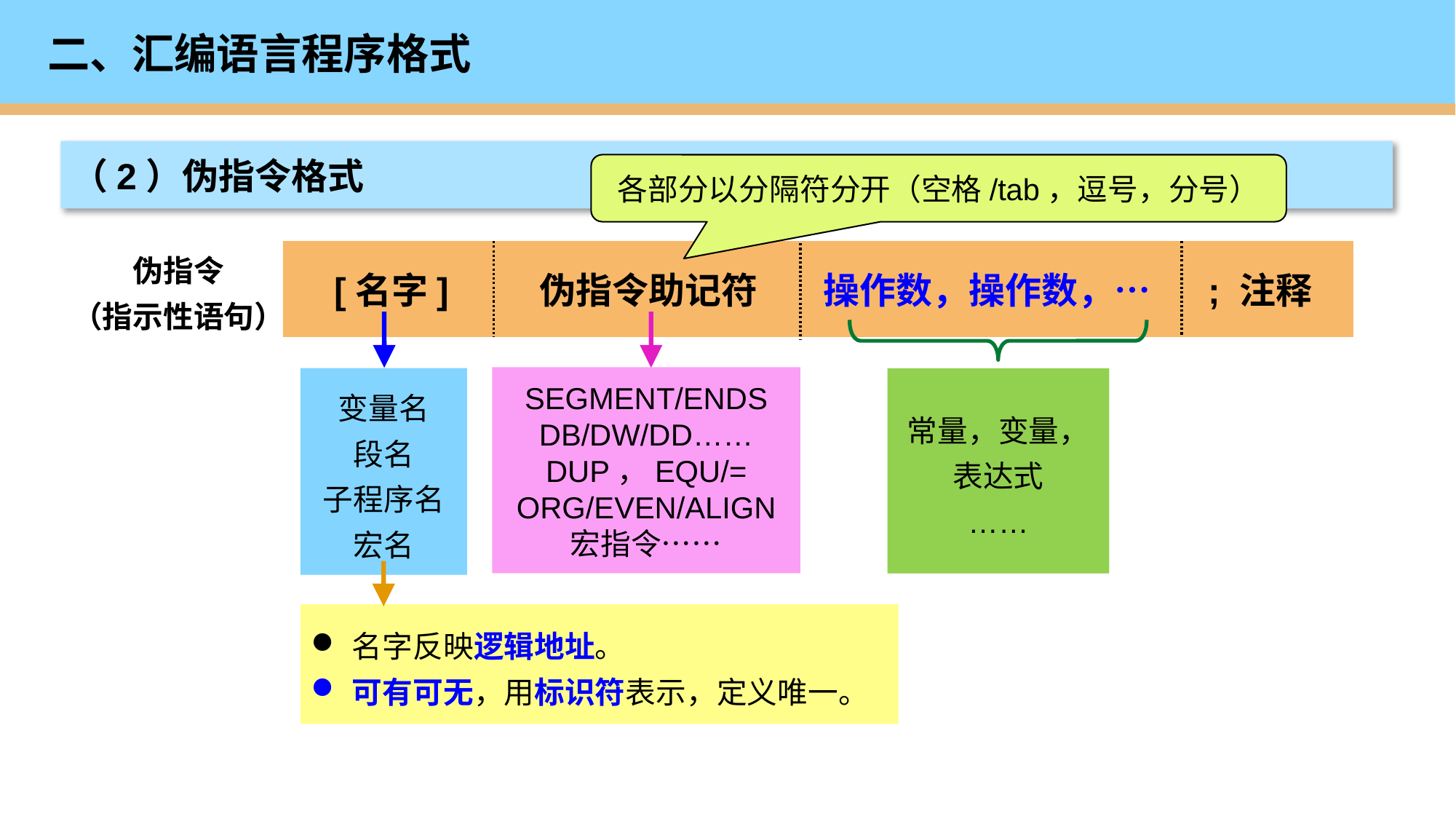

# 二、汇编语言程序格式
（2）伪指令格式
各部分以分隔符分开（空格/tab，逗号，分号）
伪指令
（指示性语句）
    [名字]        伪指令助记符        操作数，操作数，…      ; 注释

变量名
段名
子程序名
宏名

名字反映逻辑地址。
可有可无，用标识符表示，定义唯一。

SEGMENT/ENDS
DB/DW/DD……
DUP，EQU/=
ORG/EVEN/ALIGN
宏指令……

常量，变量，
表达式
……
106